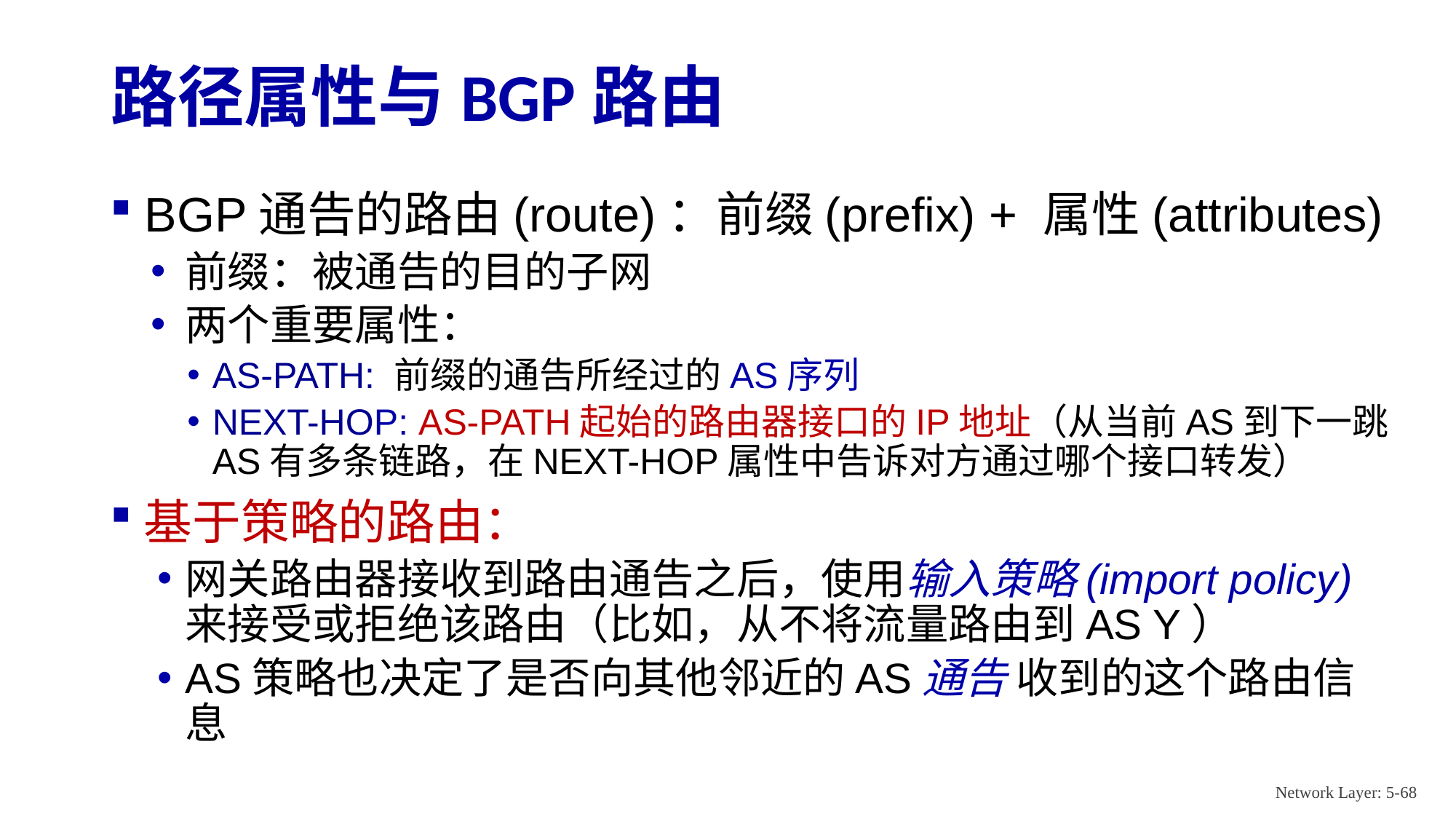

# 路径属性与BGP路由
BGP通告的路由(route)：前缀(prefix) + 属性(attributes)
前缀：被通告的目的子网
两个重要属性：
AS-PATH: 前缀的通告所经过的AS序列
NEXT-HOP: AS-PATH起始的路由器接口的IP地址（从当前AS到下一跳AS有多条链路，在NEXT-HOP属性中告诉对方通过哪个接口转发）
基于策略的路由：
网关路由器接收到路由通告之后，使用输入策略(import policy) 来接受或拒绝该路由（比如，从不将流量路由到AS Y）
AS策略也决定了是否向其他邻近的AS通告 收到的这个路由信息

Network Layer: 5-68